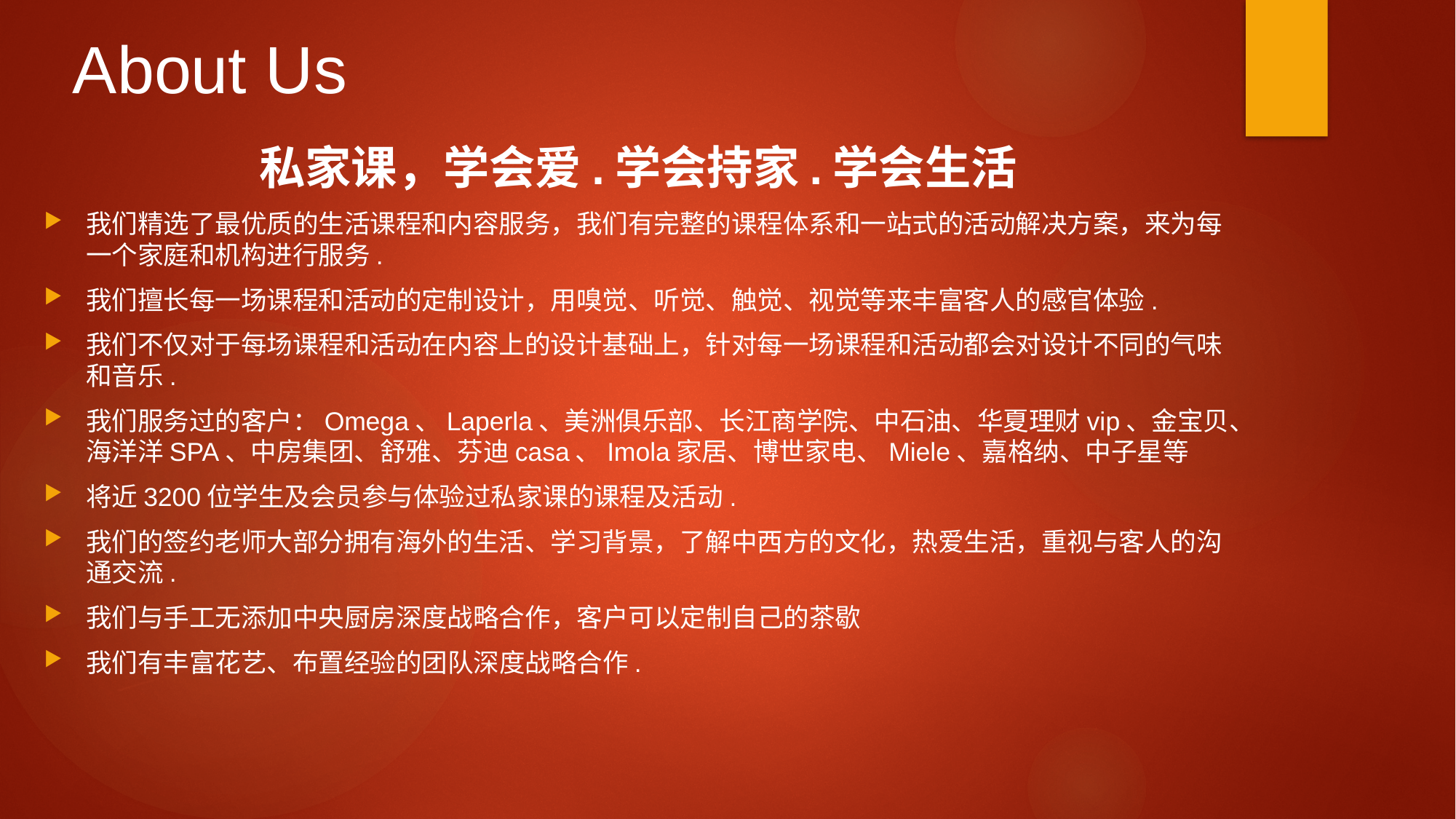

About Us
私家课，学会爱.学会持家.学会生活
我们精选了最优质的生活课程和内容服务，我们有完整的课程体系和一站式的活动解决方案，来为每一个家庭和机构进行服务.
我们擅长每一场课程和活动的定制设计，用嗅觉、听觉、触觉、视觉等来丰富客人的感官体验.
我们不仅对于每场课程和活动在内容上的设计基础上，针对每一场课程和活动都会对设计不同的气味和音乐.
我们服务过的客户：Omega、Laperla、美洲俱乐部、长江商学院、中石油、华夏理财vip、金宝贝、海洋洋SPA、中房集团、舒雅、芬迪casa、Imola家居、博世家电、Miele、嘉格纳、中子星等
将近3200位学生及会员参与体验过私家课的课程及活动.
我们的签约老师大部分拥有海外的生活、学习背景，了解中西方的文化，热爱生活，重视与客人的沟通交流.
我们与手工无添加中央厨房深度战略合作，客户可以定制自己的茶歇
我们有丰富花艺、布置经验的团队深度战略合作.